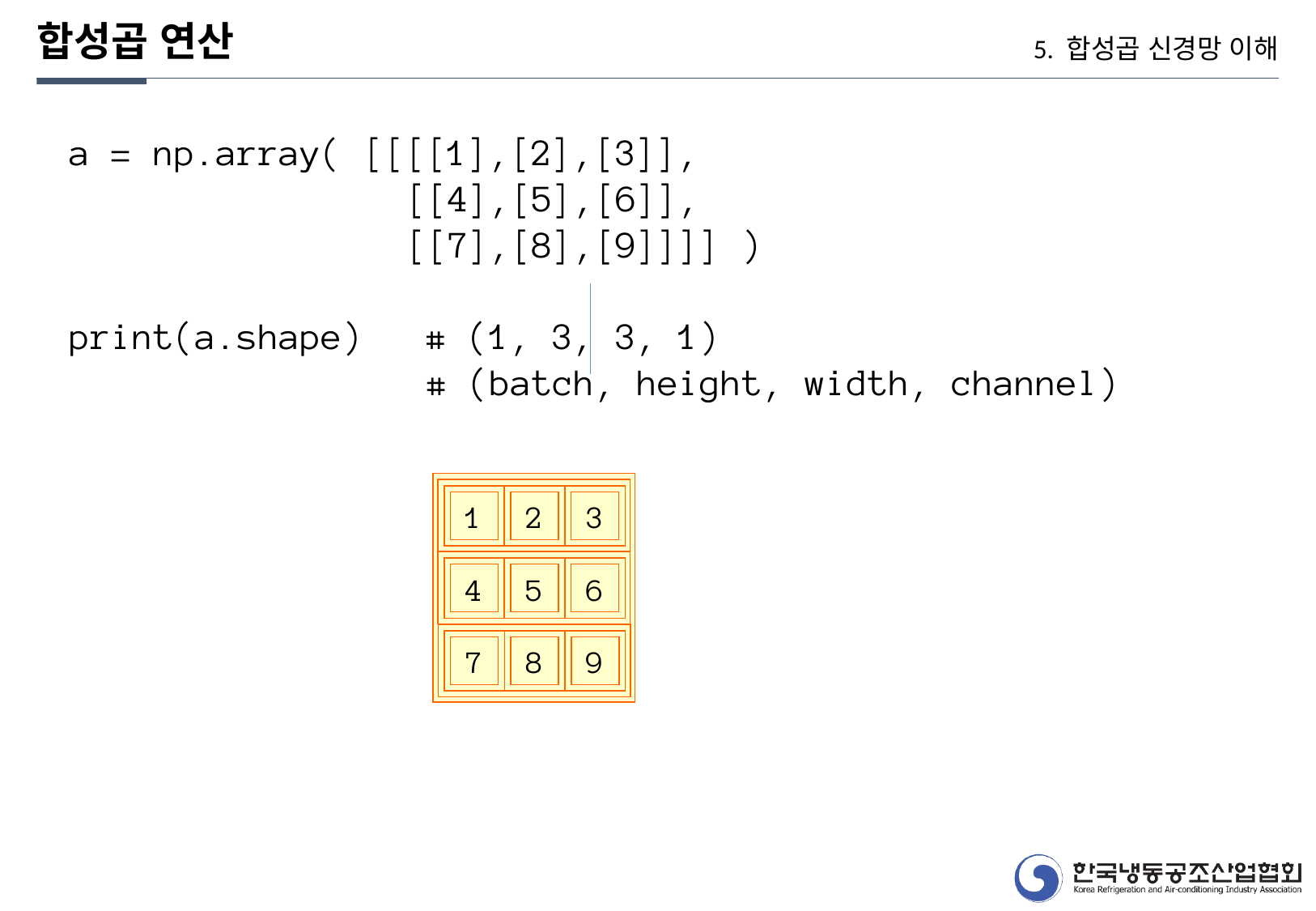

합성곱 연산
5. 합성곱 신경망 이해
a = np.array( [[[[1],[2],[3]],
                [[4],[5],[6]],
                [[7],[8],[9]]]] )

print(a.shape)   # (1, 3, 3, 1)
                 # (batch, height, width, channel)

1
2
3

4
5
6

7
8
9